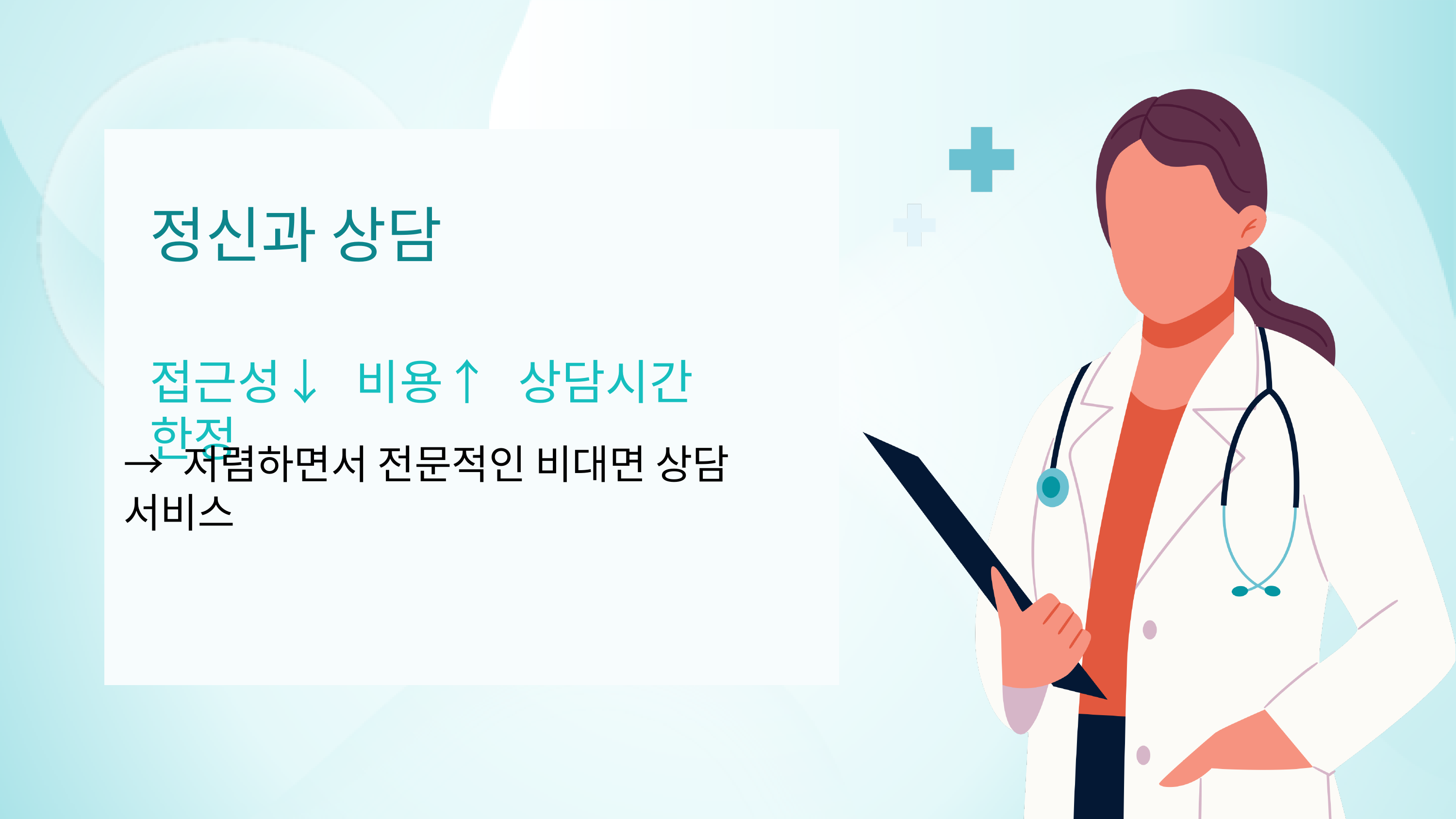

정신과 상담
접근성↓  비용↑  상담시간 한정
→ 저렴하면서 전문적인 비대면 상담 서비스